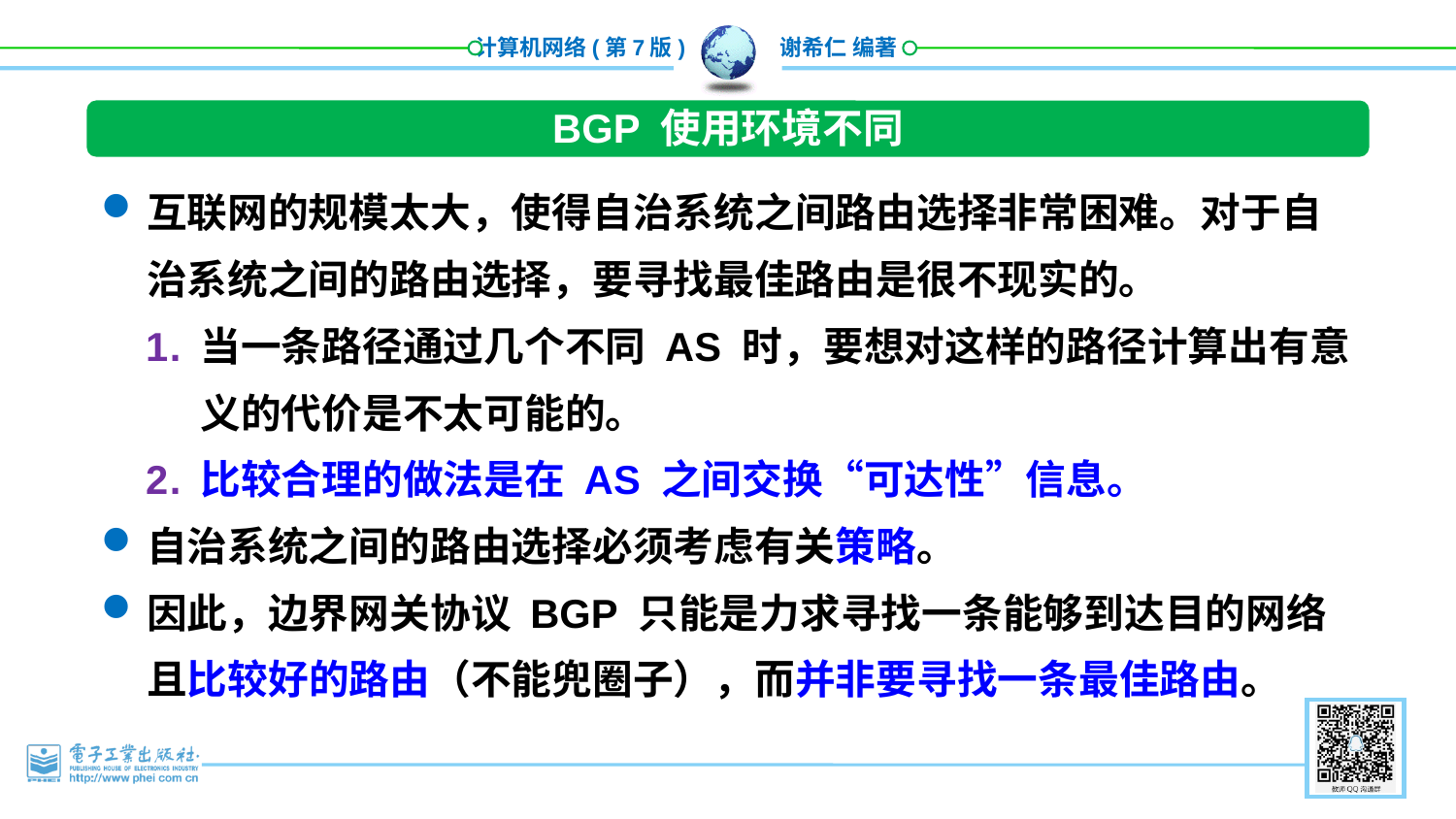

BGP 使用环境不同

互联网的规模太大，使得自治系统之间路由选择非常困难。对于自治系统之间的路由选择，要寻找最佳路由是很不现实的。
当一条路径通过几个不同 AS 时，要想对这样的路径计算出有意义的代价是不太可能的。
比较合理的做法是在 AS 之间交换“可达性”信息。
自治系统之间的路由选择必须考虑有关策略。
因此，边界网关协议 BGP 只能是力求寻找一条能够到达目的网络且比较好的路由（不能兜圈子），而并非要寻找一条最佳路由。